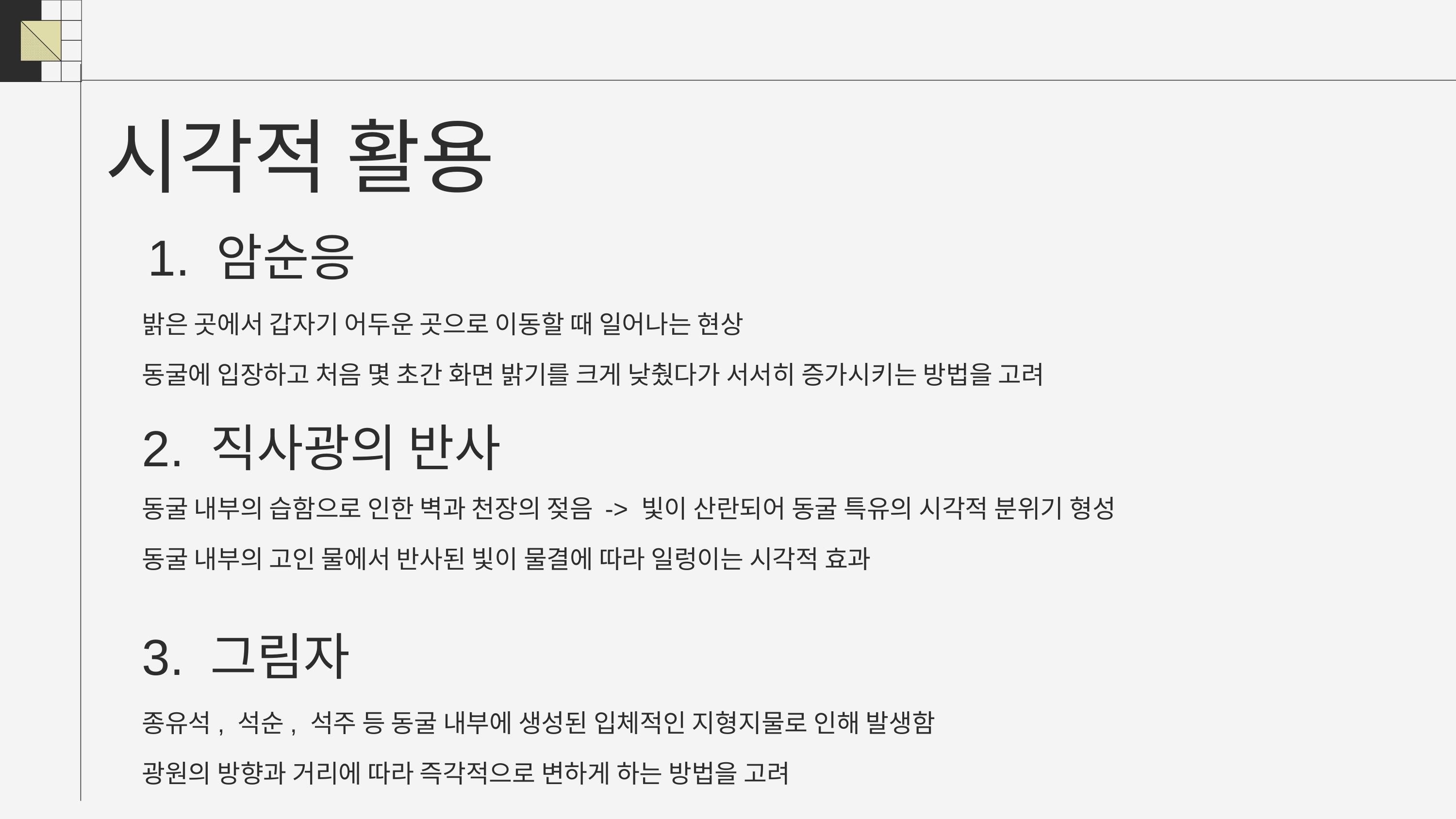

시각적 활용
1. 암순응

밝은 곳에서 갑자기 어두운 곳으로 이동할 때 일어나는 현상

동굴에 입장하고 처음 몇 초간 화면 밝기를 크게 낮췄다가 서서히 증가시키는 방법을 고려

2. 직사광의 반사
동굴 내부의 습함으로 인한 벽과 천장의 젖음 -> 빛이 산란되어 동굴 특유의 시각적 분위기 형성

동굴 내부의 고인 물에서 반사된 빛이 물결에 따라 일렁이는 시각적 효과

3. 그림자

종유석, 석순, 석주 등 동굴 내부에 생성된 입체적인 지형지물로 인해 발생함

광원의 방향과 거리에 따라 즉각적으로 변하게 하는 방법을 고려